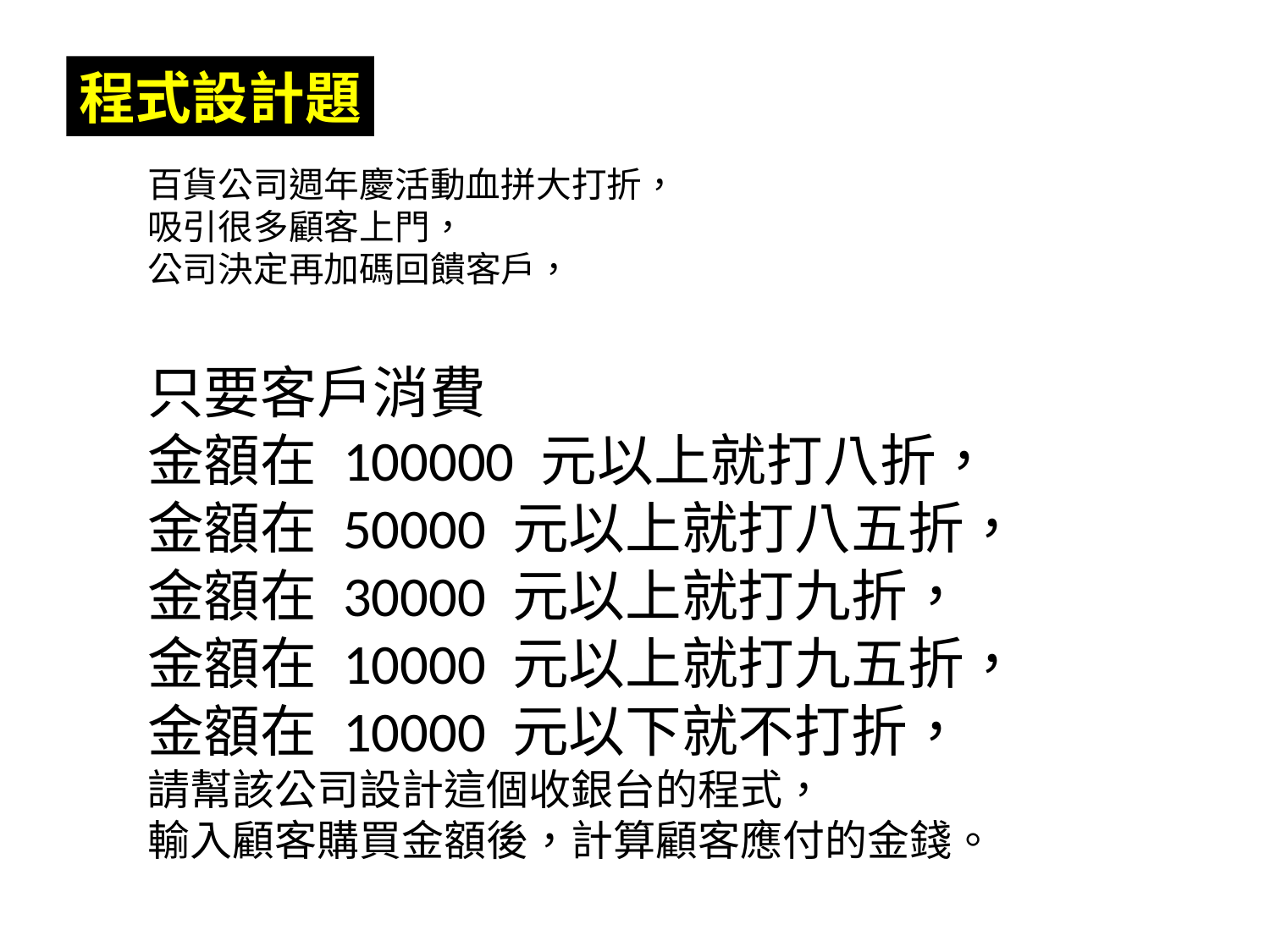

程式設計題
百貨公司週年慶活動血拼大打折，
吸引很多顧客上門，
公司決定再加碼回饋客戶，

只要客戶消費
金額在 100000 元以上就打八折，
金額在 50000 元以上就打八五折，
金額在 30000 元以上就打九折，
金額在 10000 元以上就打九五折，
金額在 10000 元以下就不打折，
請幫該公司設計這個收銀台的程式，
輸入顧客購買金額後，計算顧客應付的金錢。